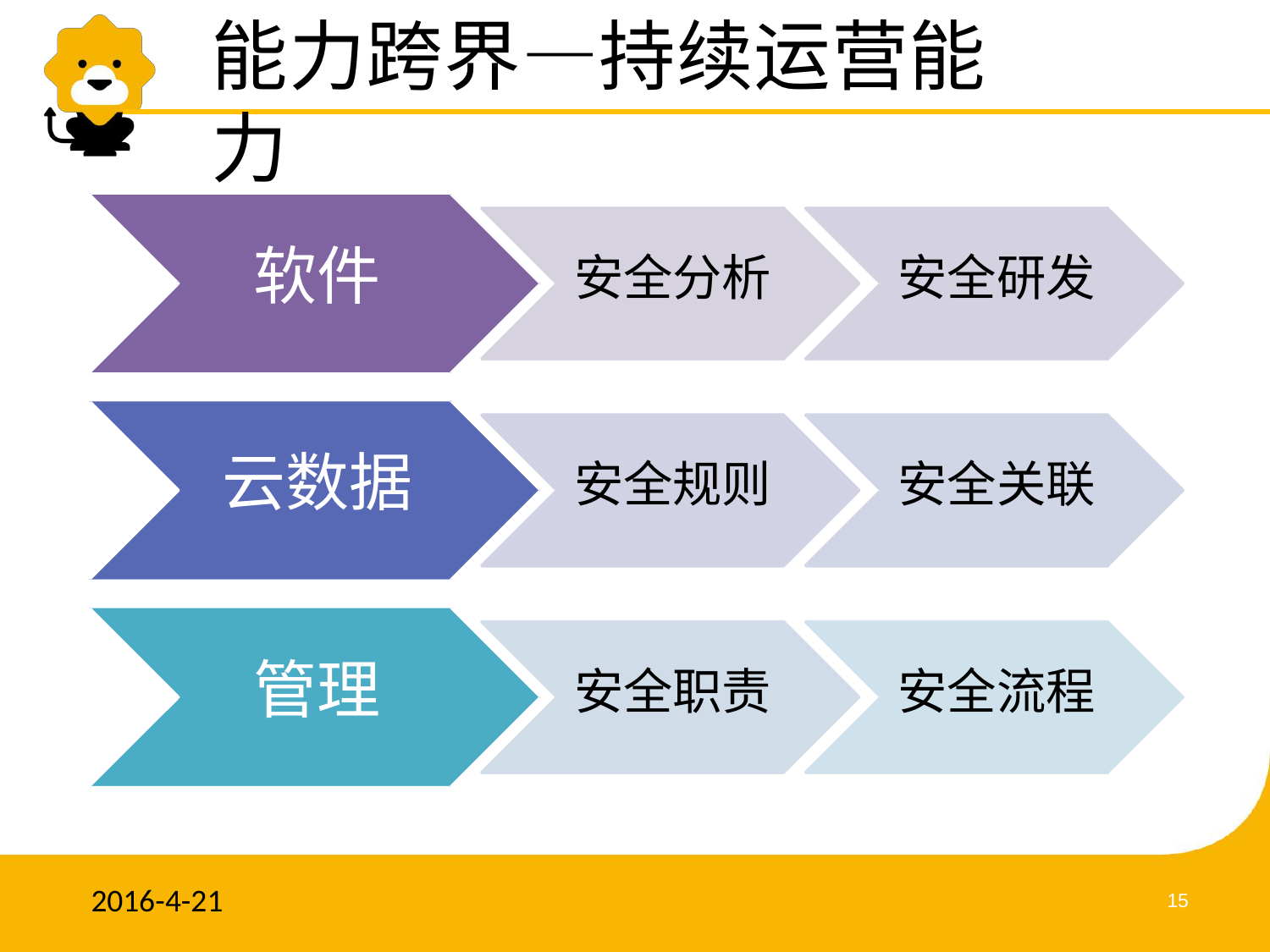

# 能力跨界—持续运营能力

软件
安全分析
安全研发

云数据
安全规则
安全关联

管理
安全职责
安全流程
2016-4-21
15